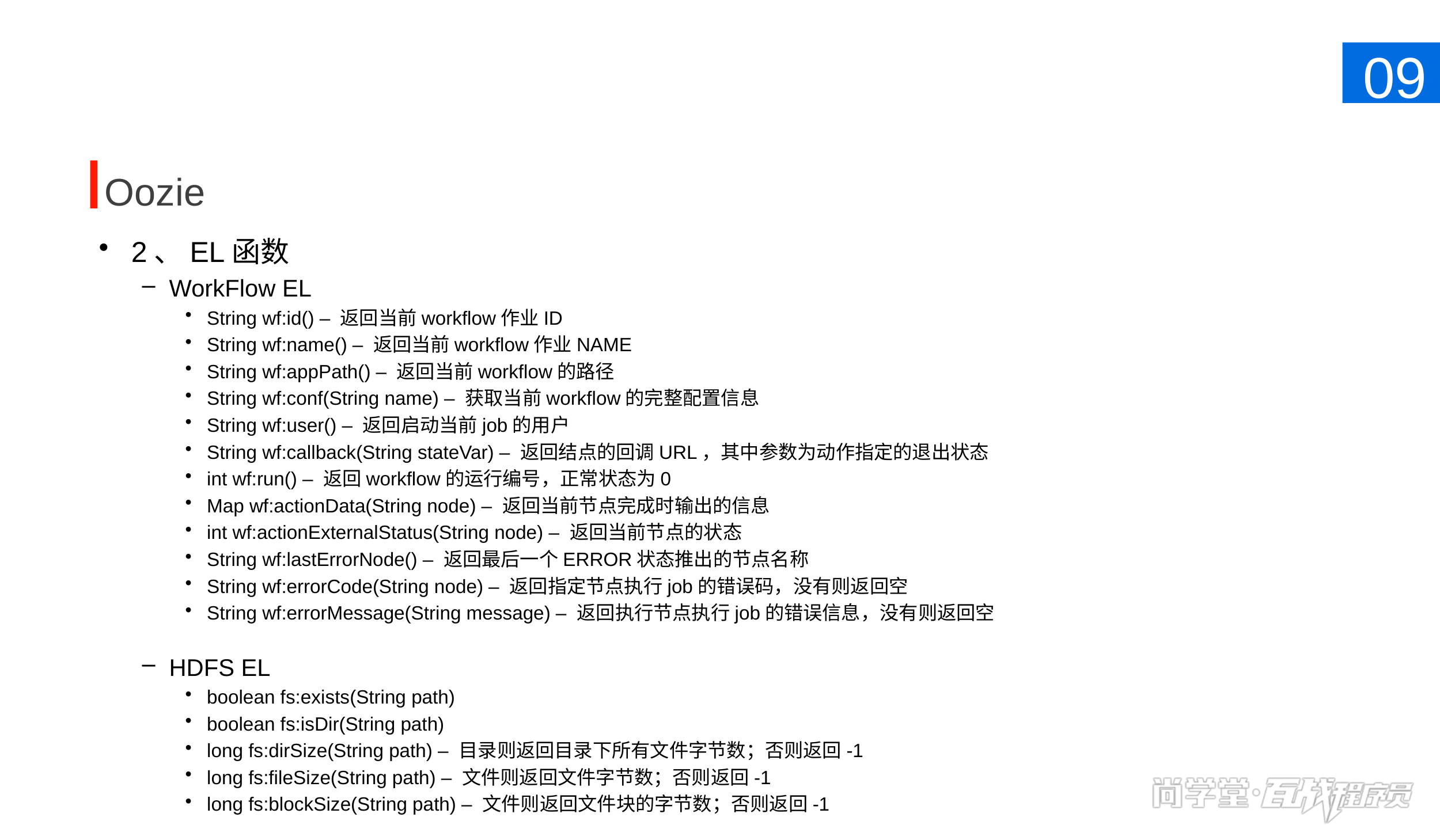

09

Oozie
2、EL函数
WorkFlow EL
String wf:id() – 返回当前workflow作业ID
String wf:name() – 返回当前workflow作业NAME
String wf:appPath() – 返回当前workflow的路径
String wf:conf(String name) – 获取当前workflow的完整配置信息
String wf:user() – 返回启动当前job的用户
String wf:callback(String stateVar) – 返回结点的回调URL，其中参数为动作指定的退出状态
int wf:run() – 返回workflow的运行编号，正常状态为0
Map wf:actionData(String node) – 返回当前节点完成时输出的信息
int wf:actionExternalStatus(String node) – 返回当前节点的状态
String wf:lastErrorNode() – 返回最后一个ERROR状态推出的节点名称
String wf:errorCode(String node) – 返回指定节点执行job的错误码，没有则返回空
String wf:errorMessage(String message) – 返回执行节点执行job的错误信息，没有则返回空

HDFS EL
boolean fs:exists(String path)
boolean fs:isDir(String path)
long fs:dirSize(String path) – 目录则返回目录下所有文件字节数；否则返回-1
long fs:fileSize(String path) – 文件则返回文件字节数；否则返回-1
long fs:blockSize(String path) – 文件则返回文件块的字节数；否则返回-1